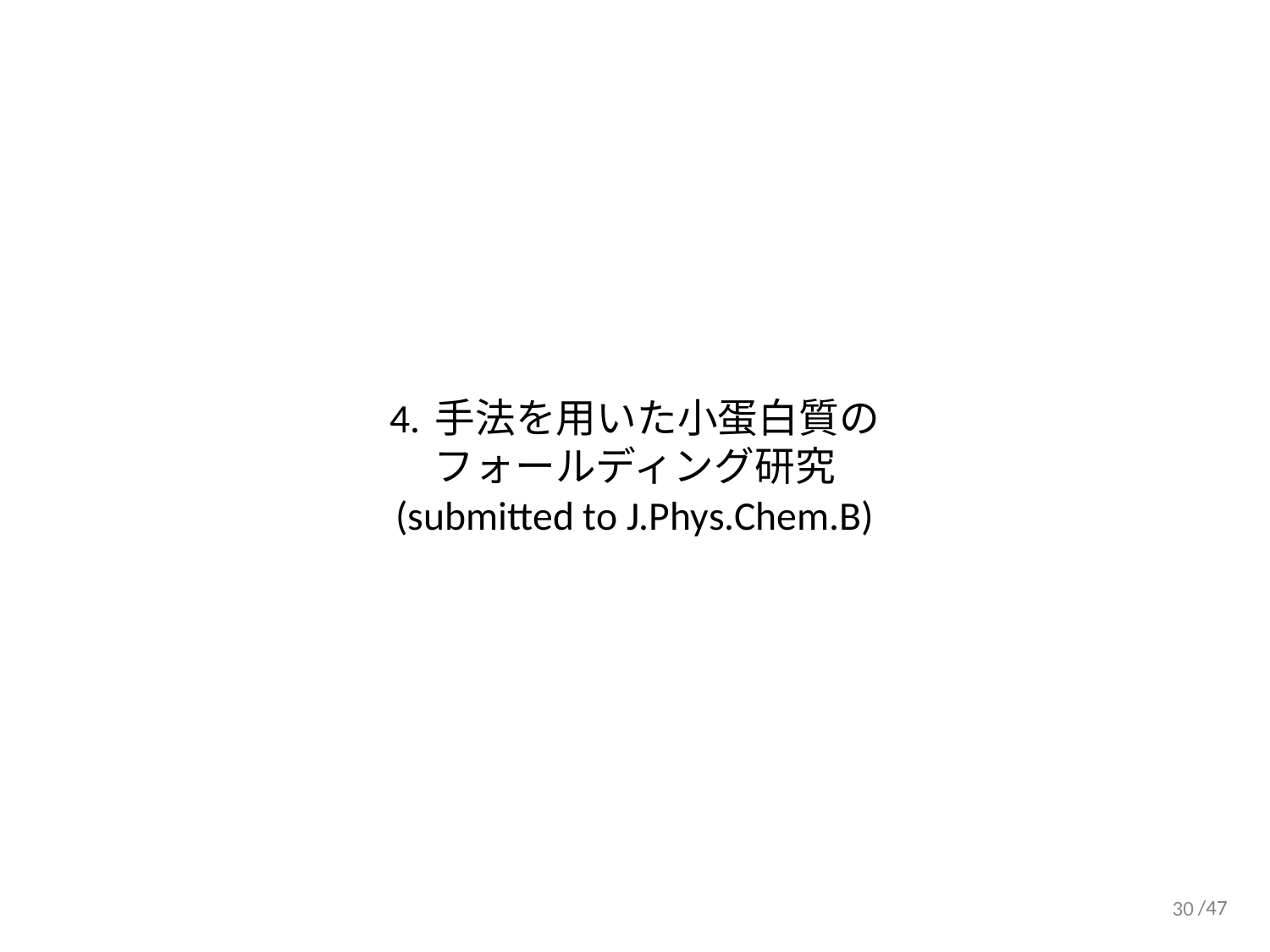

# 4. 手法を用いた小蛋白質の フォールディング研究 (submitted to J.Phys.Chem.B)
30